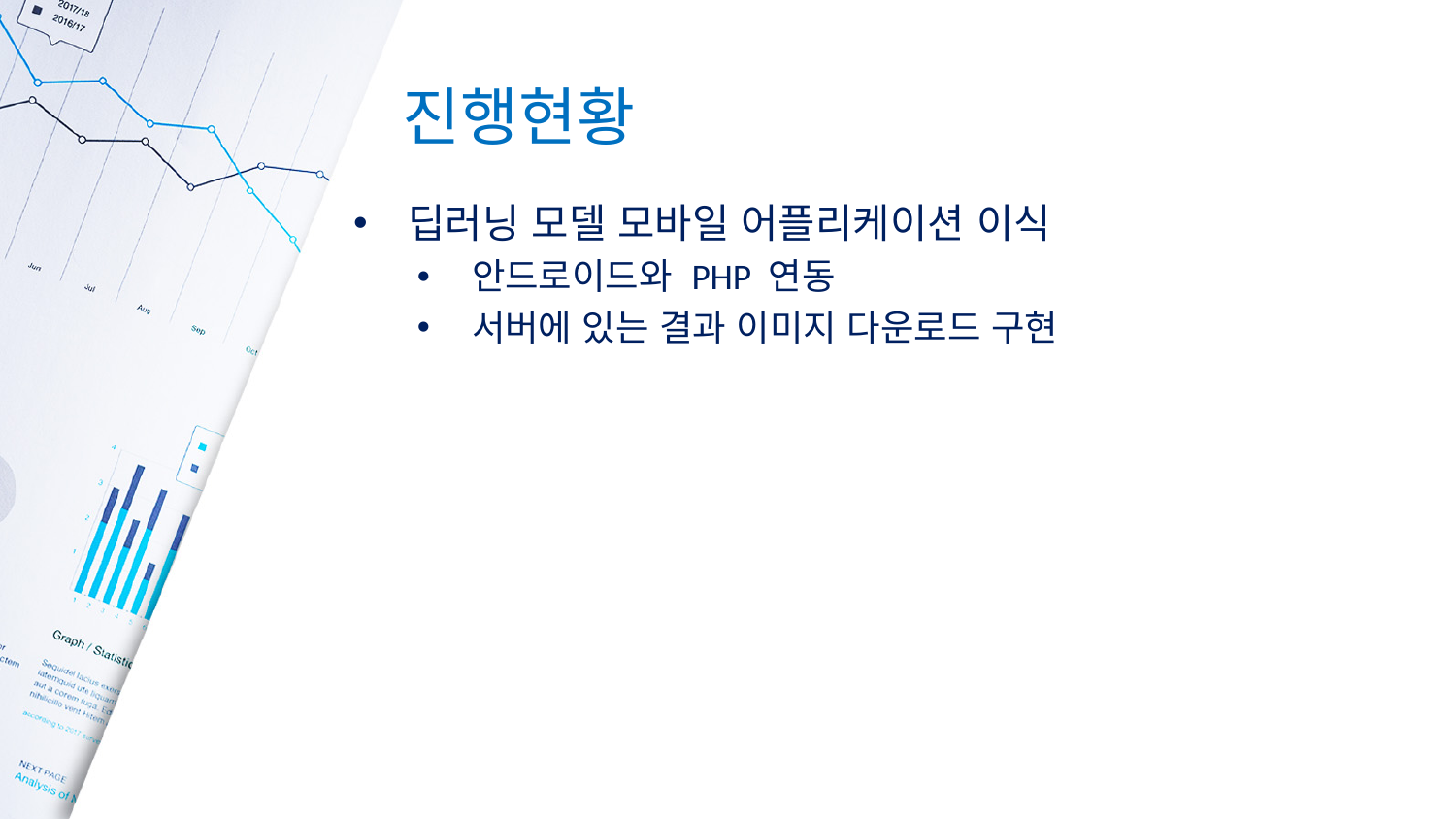

# 진행현황
딥러닝 모델 모바일 어플리케이션 이식
안드로이드와 PHP 연동
서버에 있는 결과 이미지 다운로드 구현